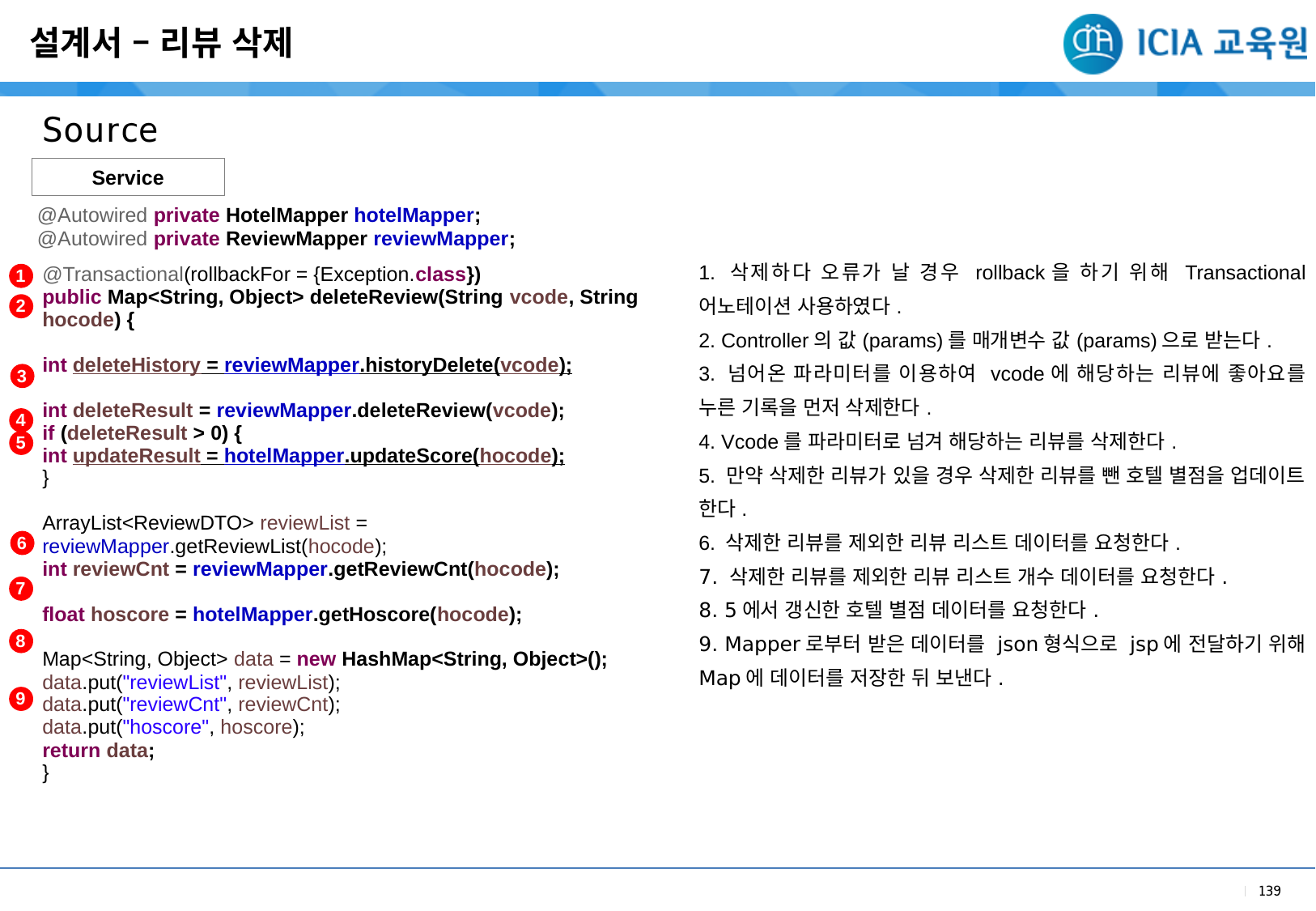

설계서 – 리뷰 삭제
Source
Service
@Autowired private HotelMapper hotelMapper;
@Autowired private ReviewMapper reviewMapper;
|  |
| --- |
| 1. 삭제하다 오류가 날 경우 rollback을 하기 위해 Transactional 어노테이션 사용하였다. 2. Controller의 값(params)를 매개변수 값(params)으로 받는다. 3. 넘어온 파라미터를 이용하여 vcode에 해당하는 리뷰에 좋아요를 누른 기록을 먼저 삭제한다. 4. Vcode를 파라미터로 넘겨 해당하는 리뷰를 삭제한다. 5. 만약 삭제한 리뷰가 있을 경우 삭제한 리뷰를 뺀 호텔 별점을 업데이트 한다. 6. 삭제한 리뷰를 제외한 리뷰 리스트 데이터를 요청한다. 7. 삭제한 리뷰를 제외한 리뷰 리스트 개수 데이터를 요청한다. 8. 5에서 갱신한 호텔 별점 데이터를 요청한다. 9. Mapper로부터 받은 데이터를 json형식으로 jsp에 전달하기 위해 Map에 데이터를 저장한 뒤 보낸다. |
1

| @Transactional(rollbackFor = {Exception.class}) public Map<String, Object> deleteReview(String vcode, String hocode) { int deleteHistory = reviewMapper.historyDelete(vcode); int deleteResult = reviewMapper.deleteReview(vcode); if (deleteResult > 0) { int updateResult = hotelMapper.updateScore(hocode); } ArrayList<ReviewDTO> reviewList = reviewMapper.getReviewList(hocode); int reviewCnt = reviewMapper.getReviewCnt(hocode); float hoscore = hotelMapper.getHoscore(hocode); Map<String, Object> data = new HashMap<String, Object>(); data.put("reviewList", reviewList); data.put("reviewCnt", reviewCnt); data.put("hoscore", hoscore); return data; } |
| --- |
2

3

4

5

6

7

8

9